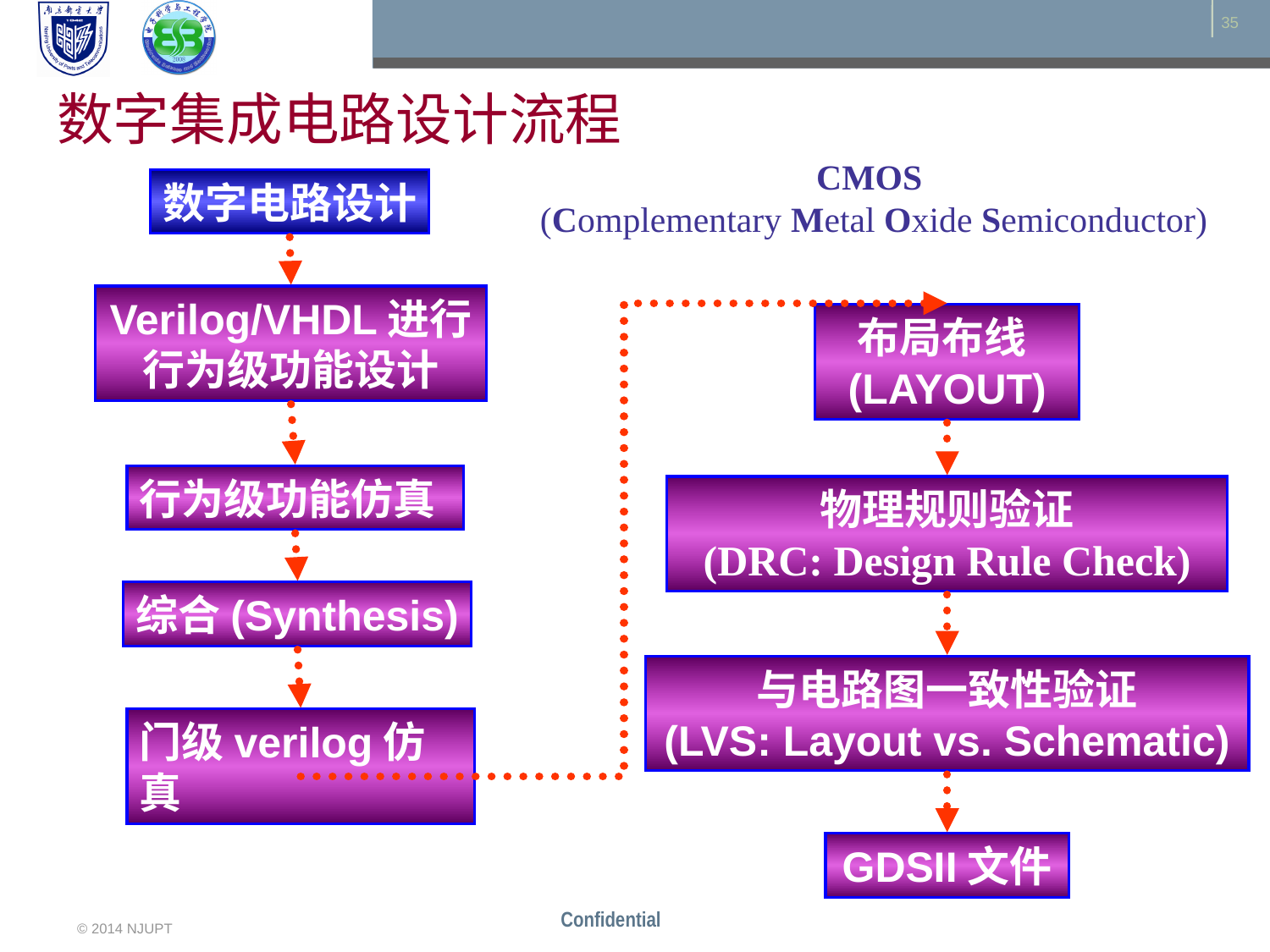

数字集成电路设计流程
# 数字集成电路设计流程
CMOS
(Complementary Metal Oxide Semiconductor)
数字电路设计
Verilog/VHDL进行
行为级功能设计
布局布线(LAYOUT)
行为级功能仿真
物理规则验证
(DRC: Design Rule Check)
综合(Synthesis)
与电路图一致性验证
(LVS: Layout vs. Schematic)
门级verilog仿真
GDSII文件